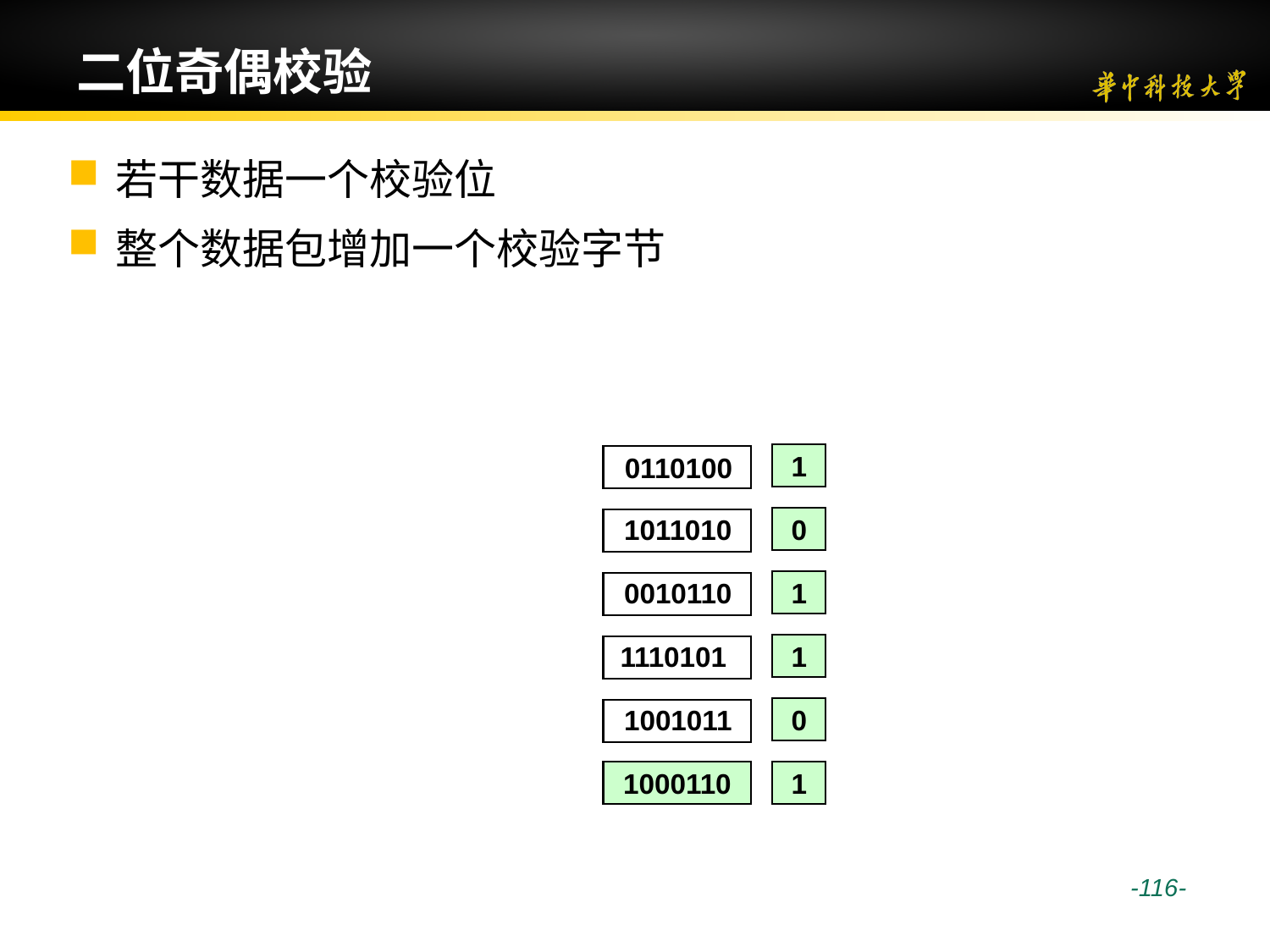

# 二位奇偶校验
若干数据一个校验位
整个数据包增加一个校验字节

0110100
1

1011010
0

0010110
1

1110101
1

1001011
0

1000110
1
 -116-